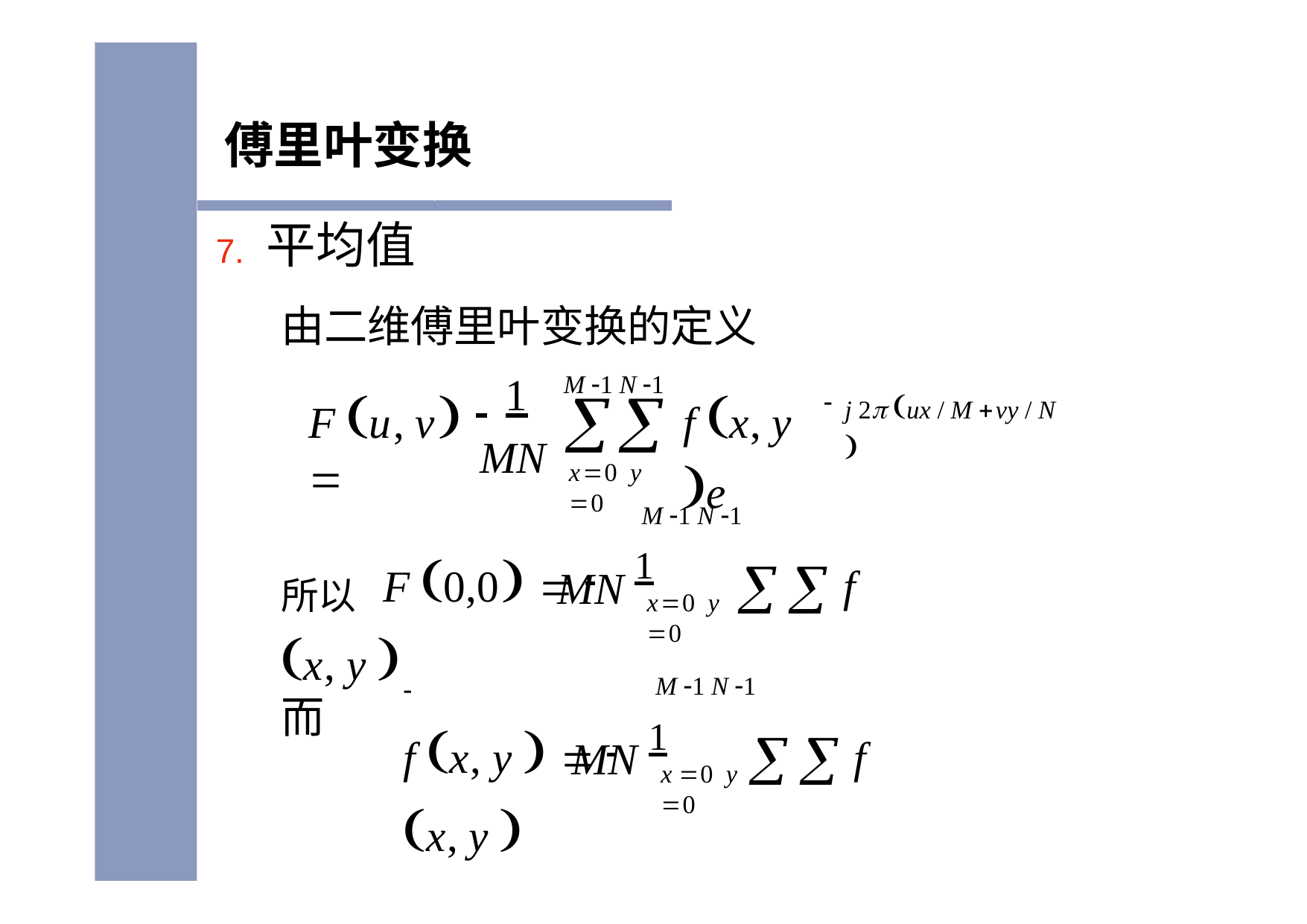

傅里叶变换
7. 平均值
由二维傅里叶变换的定义
M −1 N −1

 	1
MN
F (u, v) =
f (x, y )e
∑∑
j 2π (ux / M +vy / N )
x=0  y =0
M −1 N −1
所以 F (0,0) =  	1	 ∑∑ f (x, y )
MN
x=0  y =0
M −1 N −1
−
f (x, y ) =  	1	 ∑∑ f (x, y )
而
MN
x =0  y =0